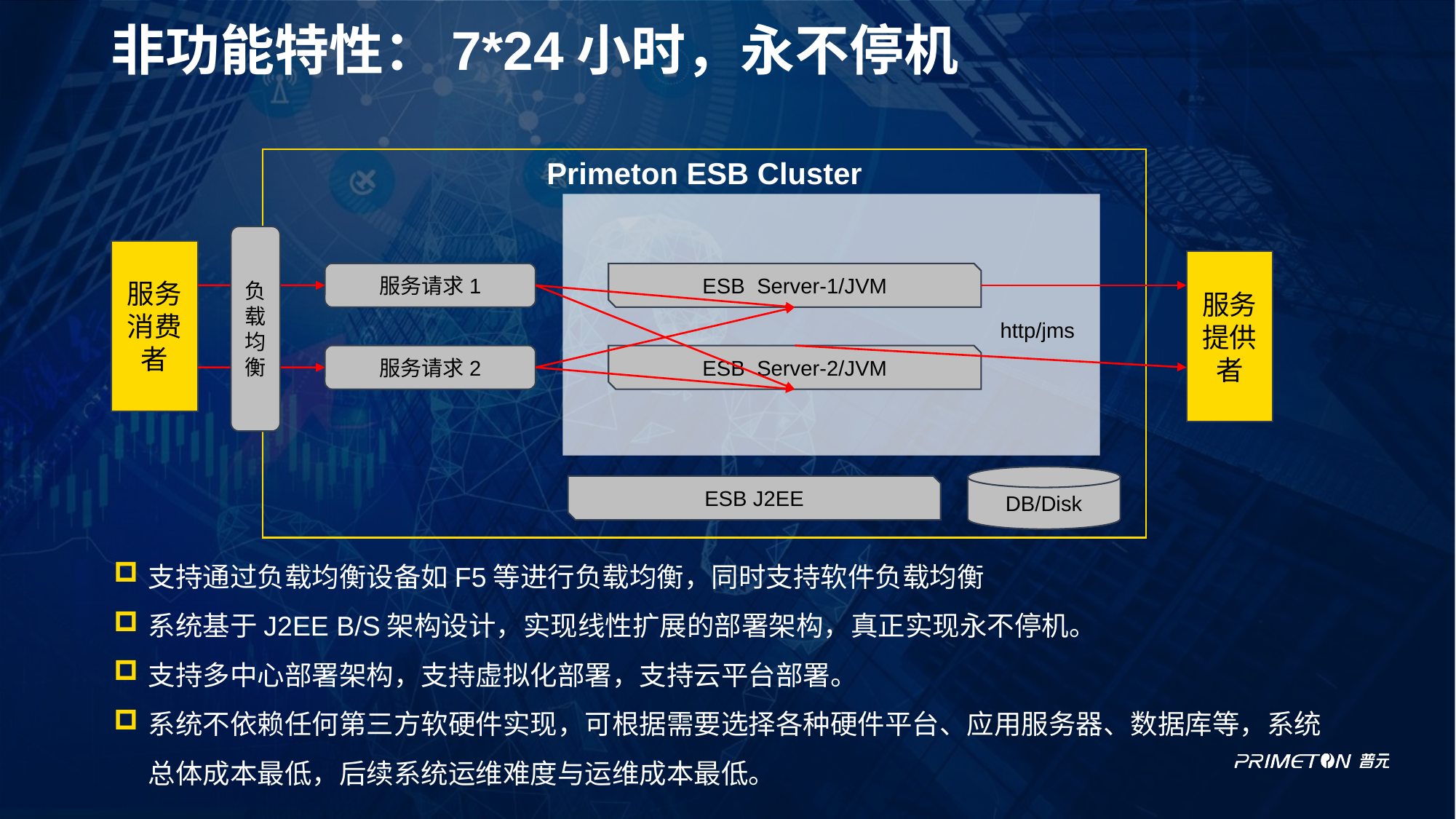

# 非功能特性：7*24小时，永不停机
Primeton ESB Cluster

服务消费者
服务提供者
服务请求1
ESB  Server-1/JVM
http/jms
服务请求2
ESB  Server-2/JVM
DB/Disk
ESB J2EE
负载均衡
支持通过负载均衡设备如F5等进行负载均衡，同时支持软件负载均衡
系统基于J2EE B/S架构设计，实现线性扩展的部署架构，真正实现永不停机。
支持多中心部署架构，支持虚拟化部署，支持云平台部署。
系统不依赖任何第三方软硬件实现，可根据需要选择各种硬件平台、应用服务器、数据库等，系统总体成本最低，后续系统运维难度与运维成本最低。